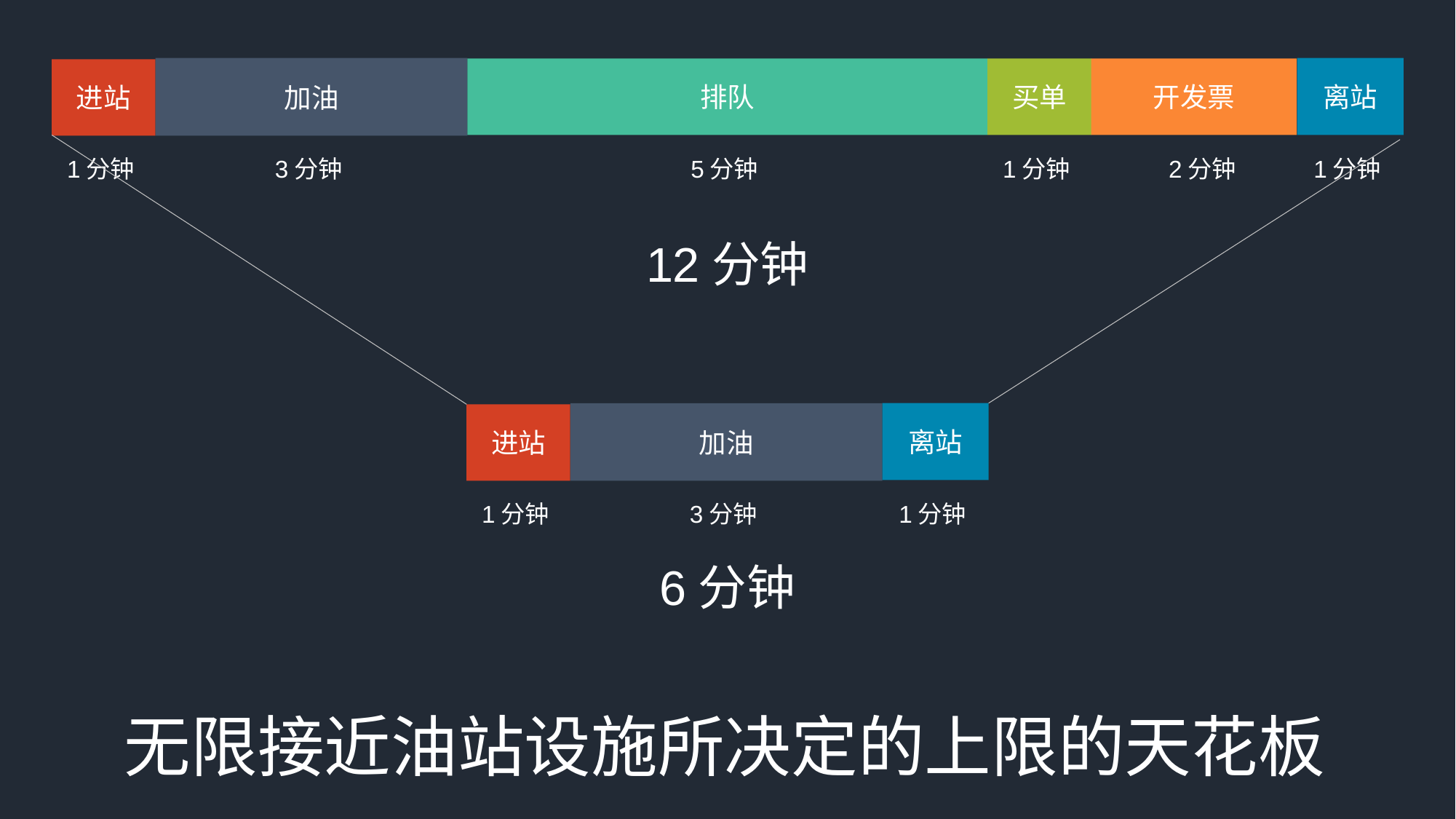

加油
离站
开发票
排队
买单
进站
1分钟
3分钟
5分钟
1分钟
2分钟
1分钟
12分钟
加油
离站
进站
1分钟
3分钟
1分钟
6分钟
无限接近油站设施所决定的上限的天花板